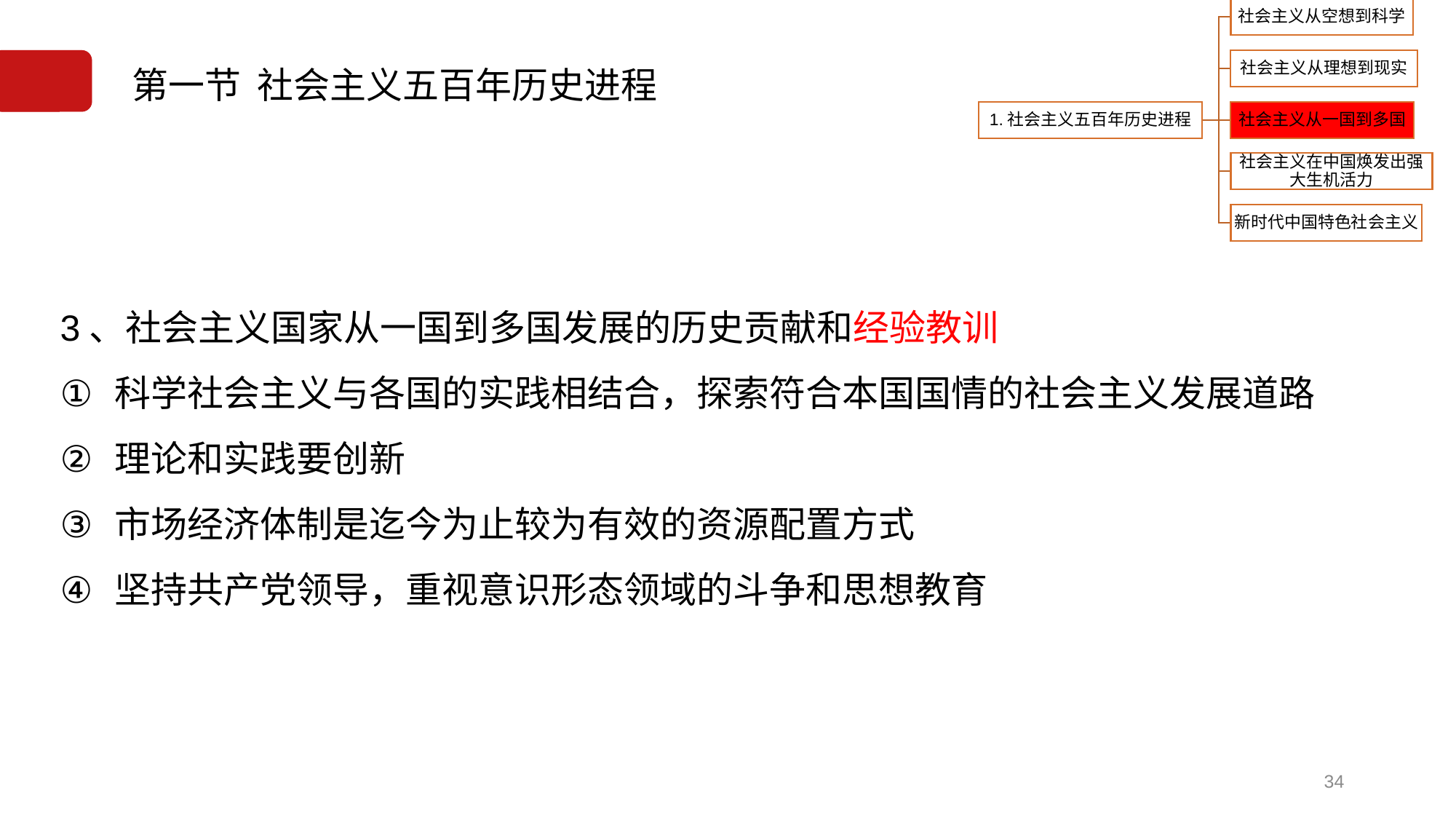

1.社会主义五百年历史进程
社会主义从空想到科学
社会主义从理想到现实
社会主义从一国到多国
社会主义在中国焕发出强大生机活力
新时代中国特色社会主义
第一节  社会主义五百年历史进程
3、社会主义国家从一国到多国发展的历史贡献和经验教训
科学社会主义与各国的实践相结合，探索符合本国国情的社会主义发展道路
理论和实践要创新
市场经济体制是迄今为止较为有效的资源配置方式
坚持共产党领导，重视意识形态领域的斗争和思想教育

34